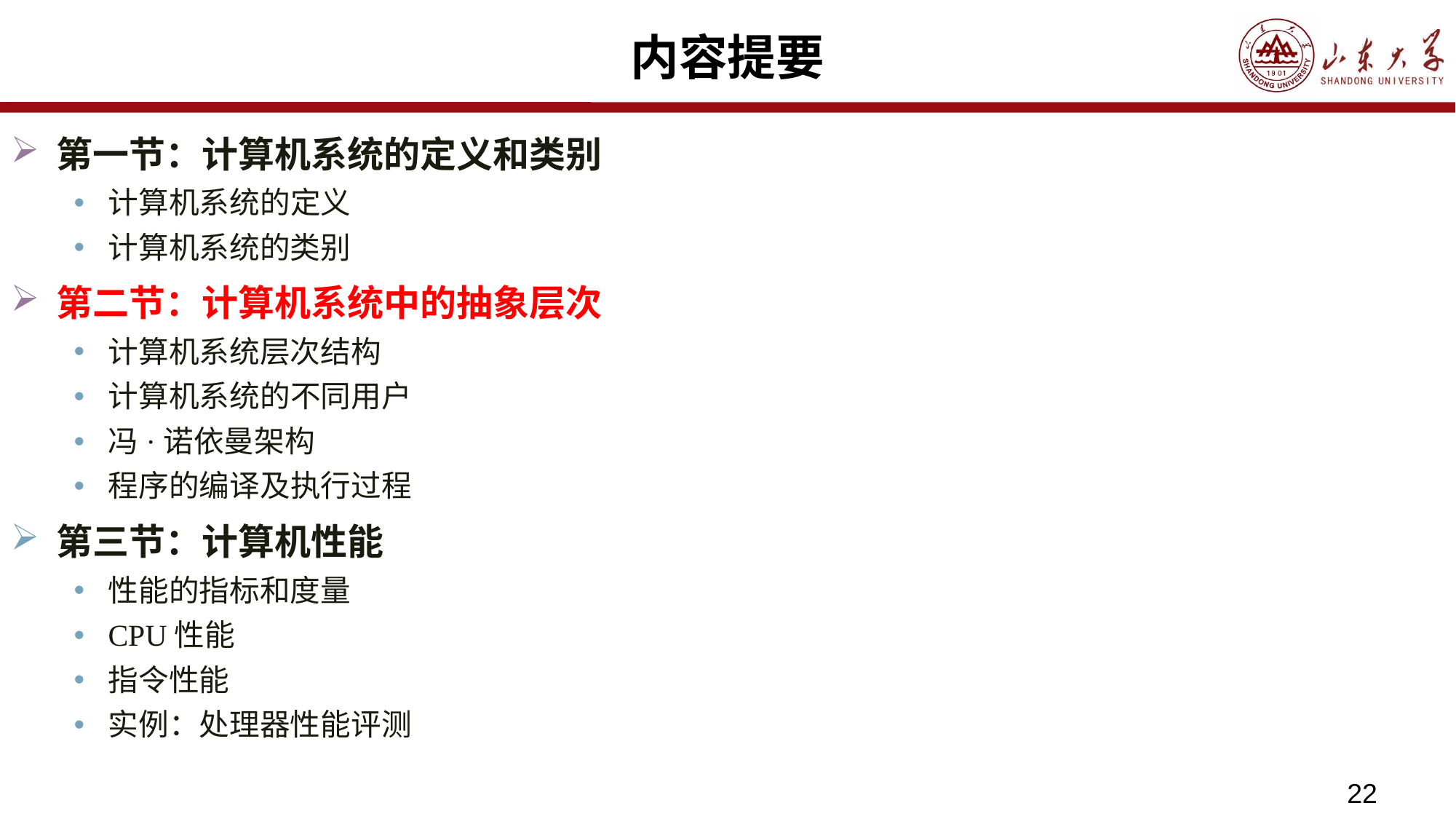

# 内容提要
第一节：计算机系统的定义和类别
计算机系统的定义
计算机系统的类别
第二节：计算机系统中的抽象层次
计算机系统层次结构
计算机系统的不同用户
冯·诺依曼架构
程序的编译及执行过程
第三节：计算机性能
性能的指标和度量
CPU性能
指令性能
实例：处理器性能评测

22